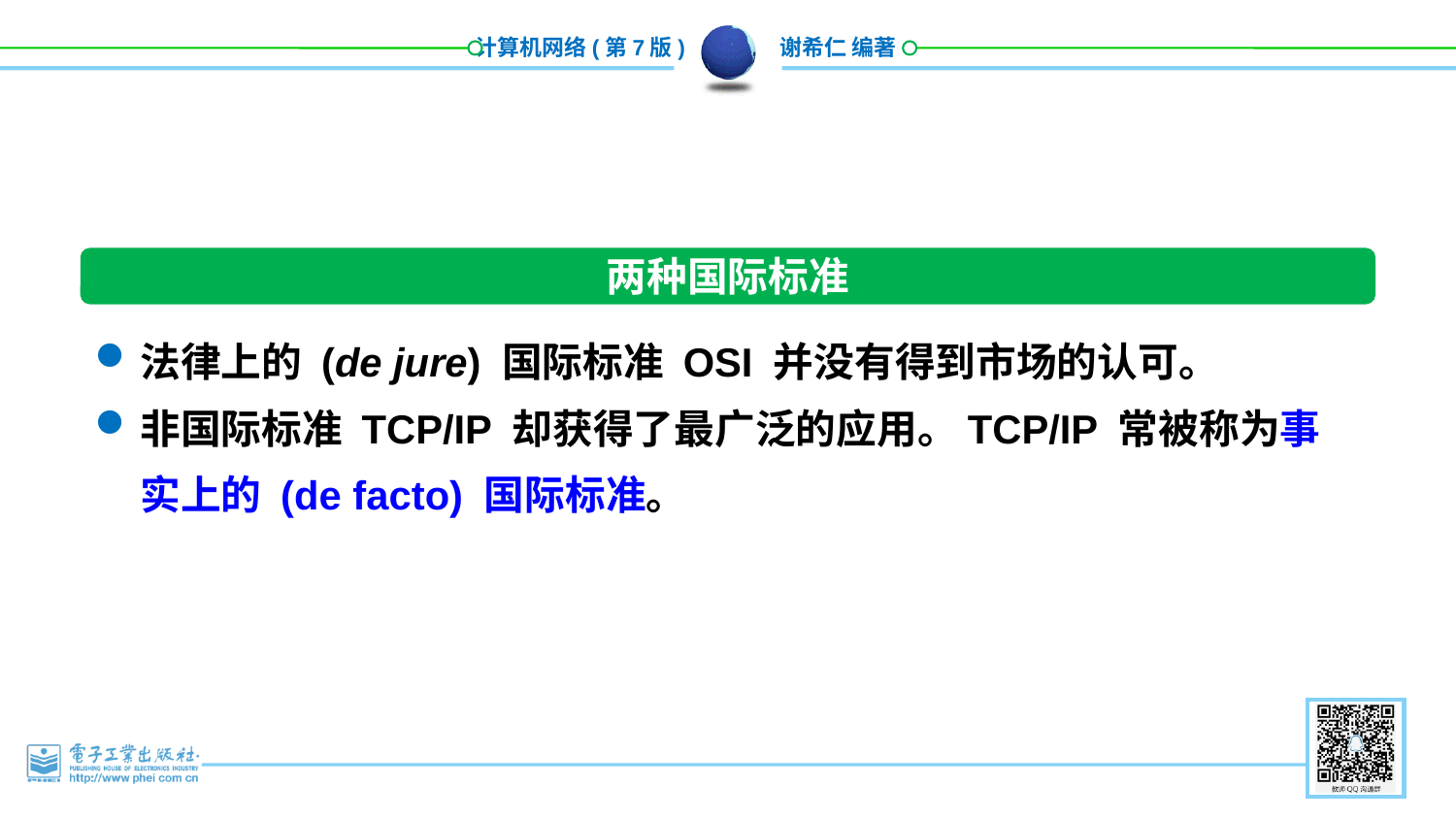

两种国际标准

法律上的 (de jure) 国际标准 OSI 并没有得到市场的认可。
非国际标准 TCP/IP 却获得了最广泛的应用。TCP/IP 常被称为事实上的 (de facto) 国际标准。